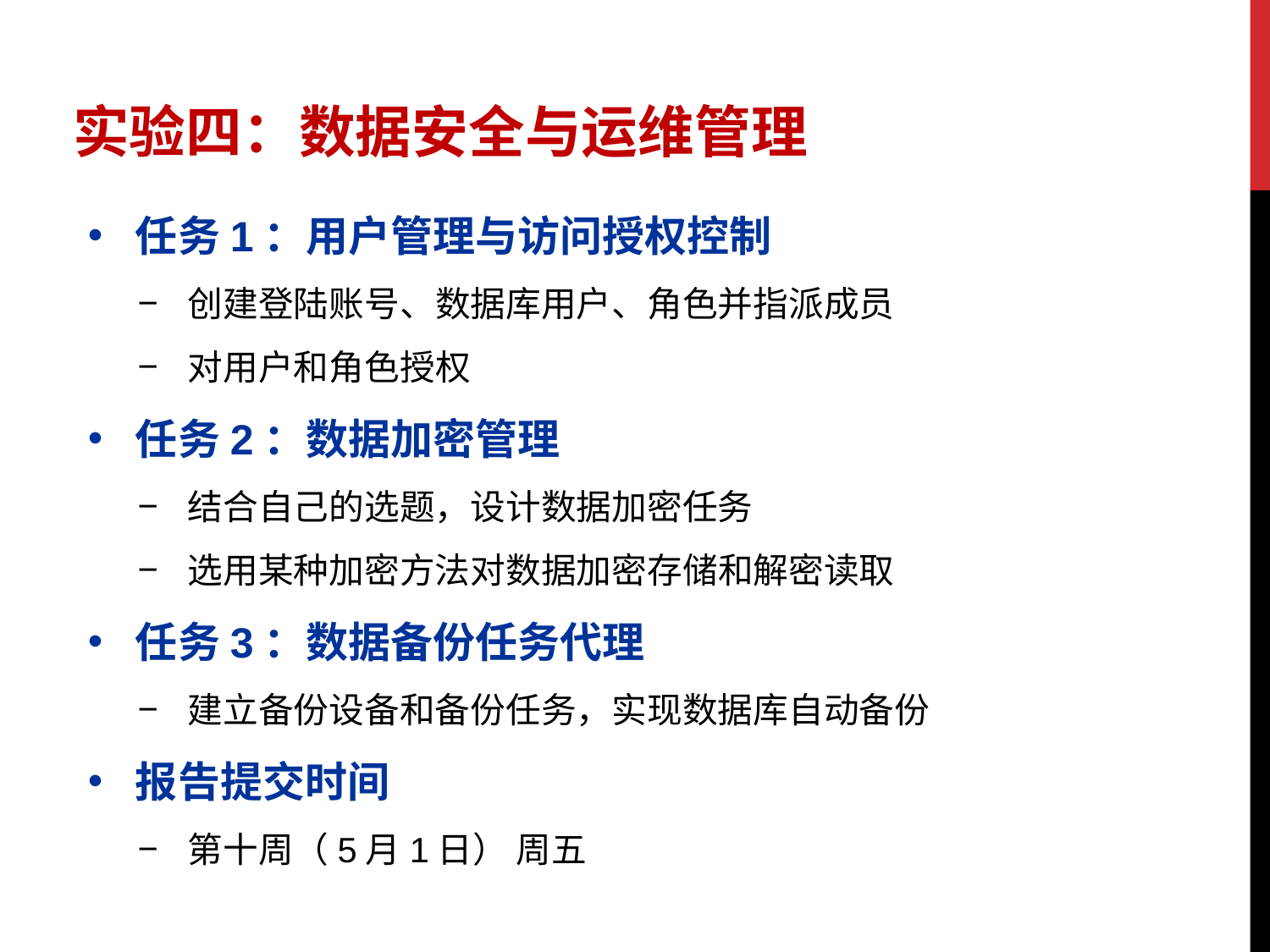

实验四：数据安全与运维管理
任务1：用户管理与访问授权控制
创建登陆账号、数据库用户、角色并指派成员
对用户和角色授权
任务2：数据加密管理
结合自己的选题，设计数据加密任务
选用某种加密方法对数据加密存储和解密读取
任务3：数据备份任务代理
建立备份设备和备份任务，实现数据库自动备份
报告提交时间
第十周（5月1日） 周五